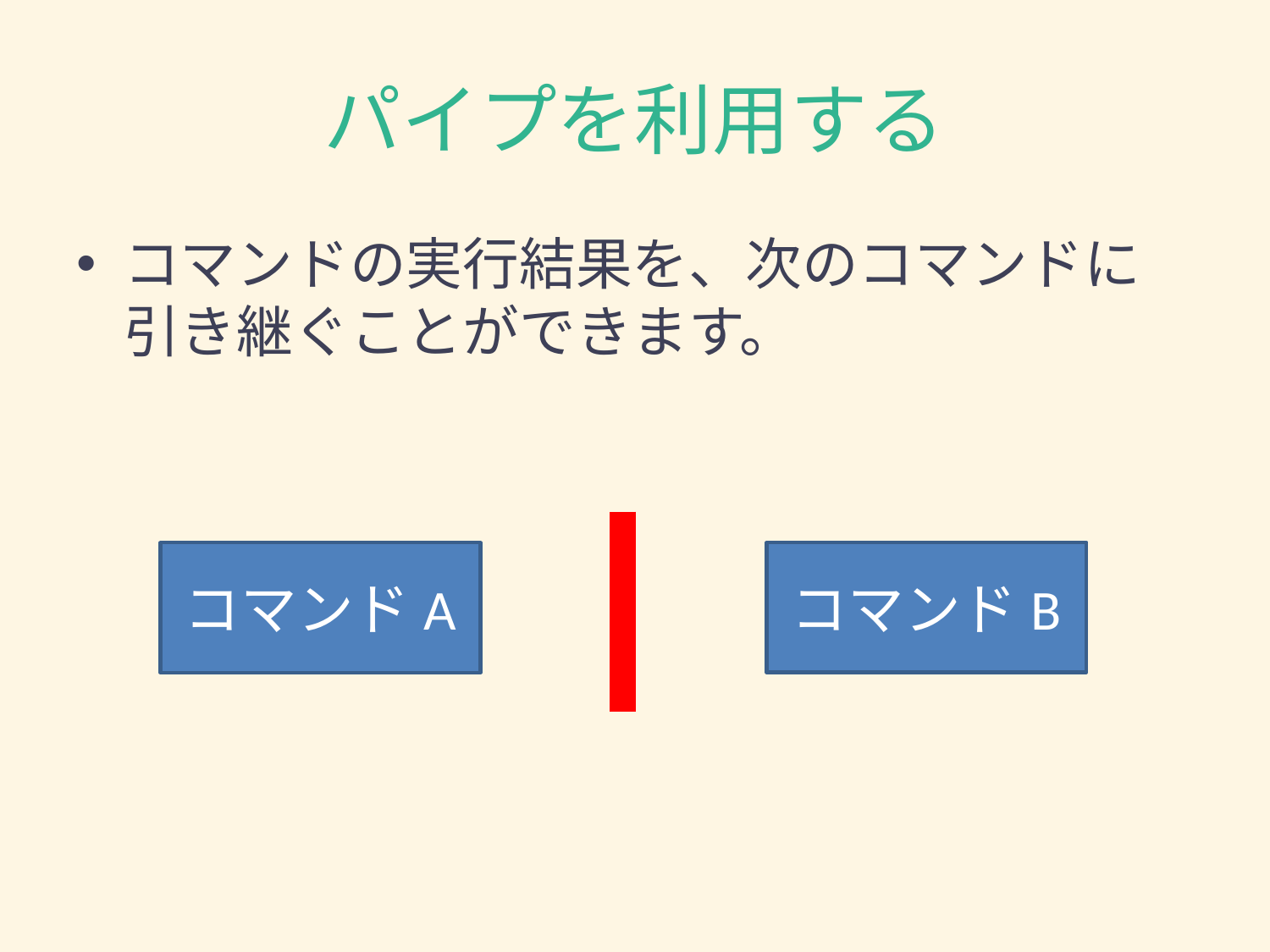

# パイプを利用する
コマンドの実行結果を、次のコマンドに引き継ぐことができます。
コマンドB
コマンドA